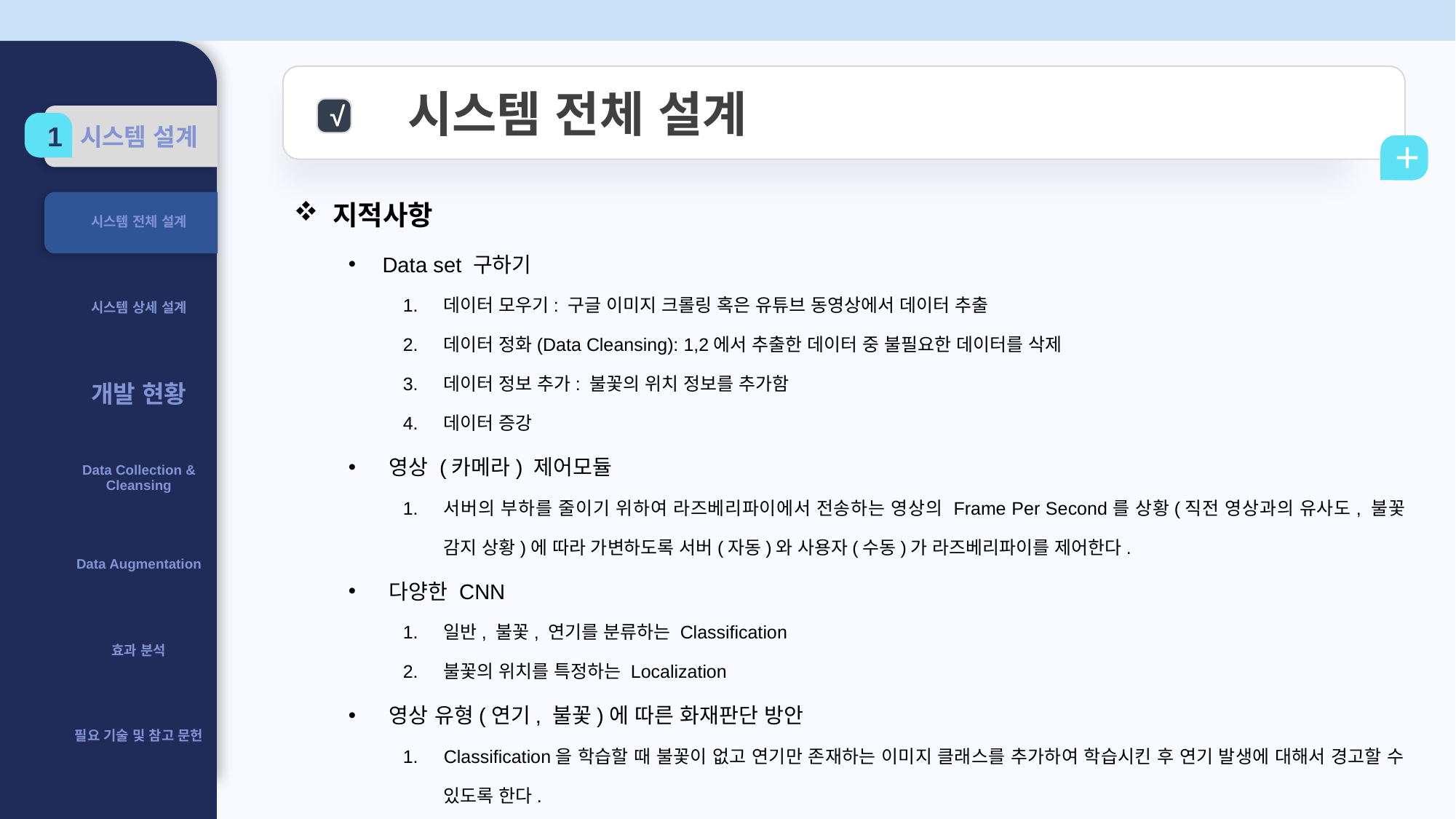

시스템 전체 설계
| 시스템 설계 |
| --- |
| 시스템 전체 설계 |
| 시스템 상세 설계 |
| 개발 현황 |
| Data Collection & Cleansing |
| Data Augmentation |
| 효과 분석 |
| 필요 기술 및 참고 문헌 |
√

1
1
+

 지적사항
Data set 구하기
데이터 모우기: 구글 이미지 크롤링 혹은 유튜브 동영상에서 데이터 추출
데이터 정화(Data Cleansing): 1,2에서 추출한 데이터 중 불필요한 데이터를 삭제
데이터 정보 추가: 불꽃의 위치 정보를 추가함
데이터 증강
영상 (카메라) 제어모듈
서버의 부하를 줄이기 위하여 라즈베리파이에서 전송하는 영상의 Frame Per Second를 상황(직전 영상과의 유사도, 불꽃 감지 상황)에 따라 가변하도록 서버(자동)와 사용자(수동)가 라즈베리파이를 제어한다.
다양한 CNN
일반, 불꽃, 연기를 분류하는 Classification
불꽃의 위치를 특정하는 Localization
영상 유형(연기, 불꽃)에 따른 화재판단 방안
Classification을 학습할 때 불꽃이 없고 연기만 존재하는 이미지 클래스를 추가하여 학습시킨 후 연기 발생에 대해서 경고할 수 있도록 한다.